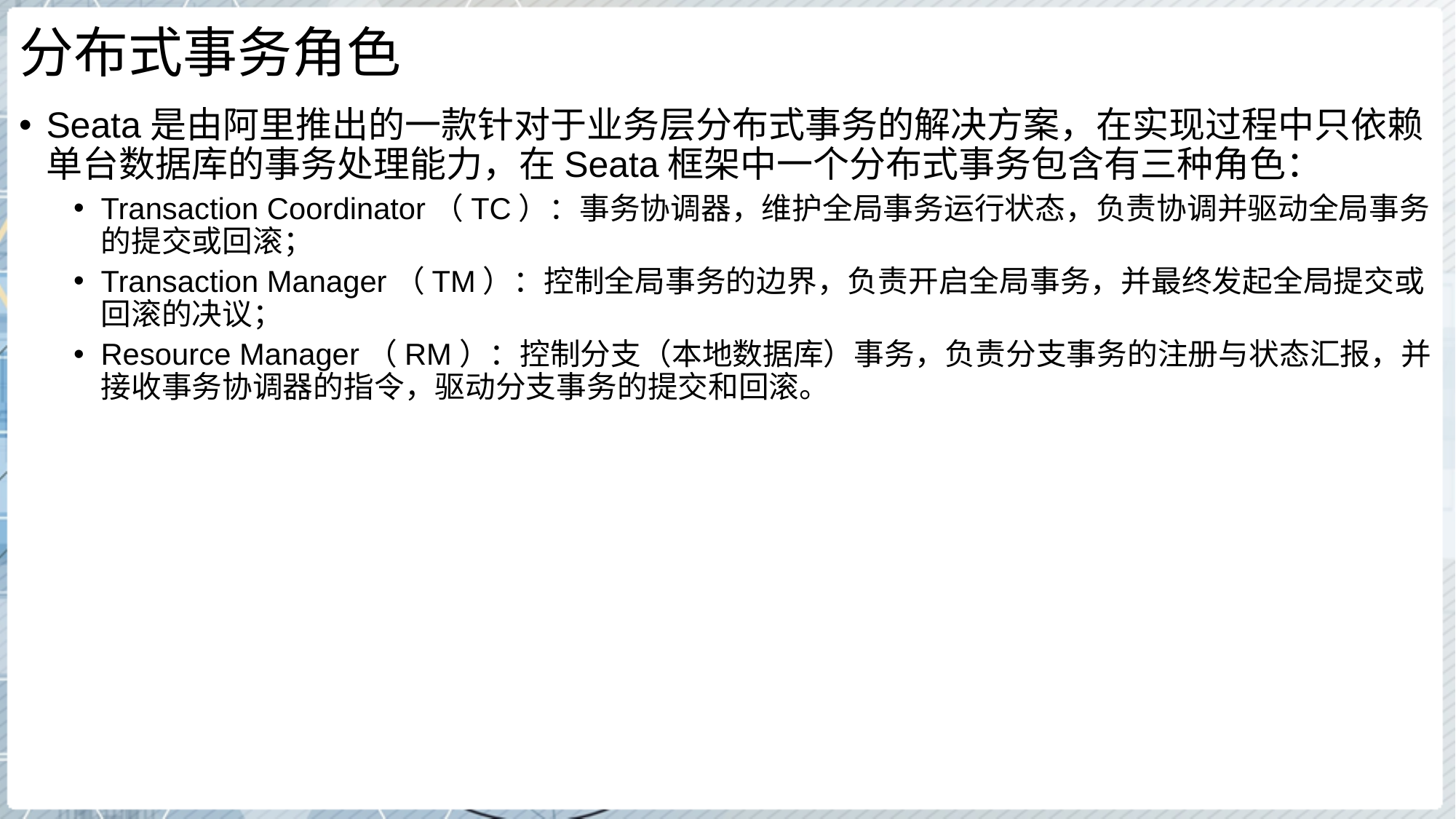

# 分布式事务角色
Seata是由阿里推出的一款针对于业务层分布式事务的解决方案，在实现过程中只依赖单台数据库的事务处理能力，在Seata框架中一个分布式事务包含有三种角色：
Transaction Coordinator（TC）：事务协调器，维护全局事务运行状态，负责协调并驱动全局事务的提交或回滚；
Transaction Manager（TM）：控制全局事务的边界，负责开启全局事务，并最终发起全局提交或回滚的决议；
Resource Manager（RM）：控制分支（本地数据库）事务，负责分支事务的注册与状态汇报，并接收事务协调器的指令，驱动分支事务的提交和回滚。